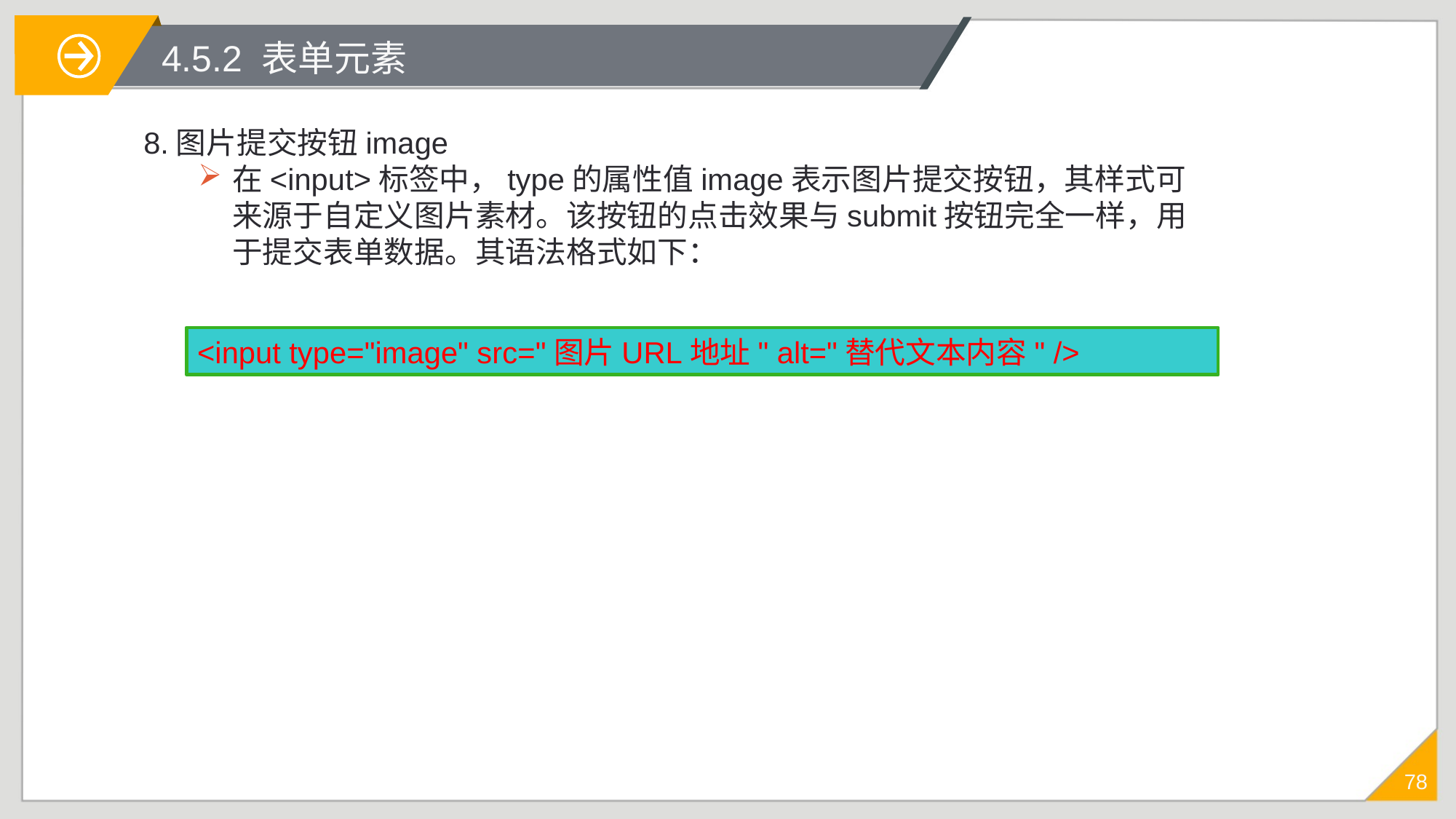

# 4.5.2 表单元素
8.图片提交按钮image
在<input>标签中，type的属性值image表示图片提交按钮，其样式可来源于自定义图片素材。该按钮的点击效果与submit按钮完全一样，用于提交表单数据。其语法格式如下：
<input type="image" src="图片URL地址" alt="替代文本内容" />